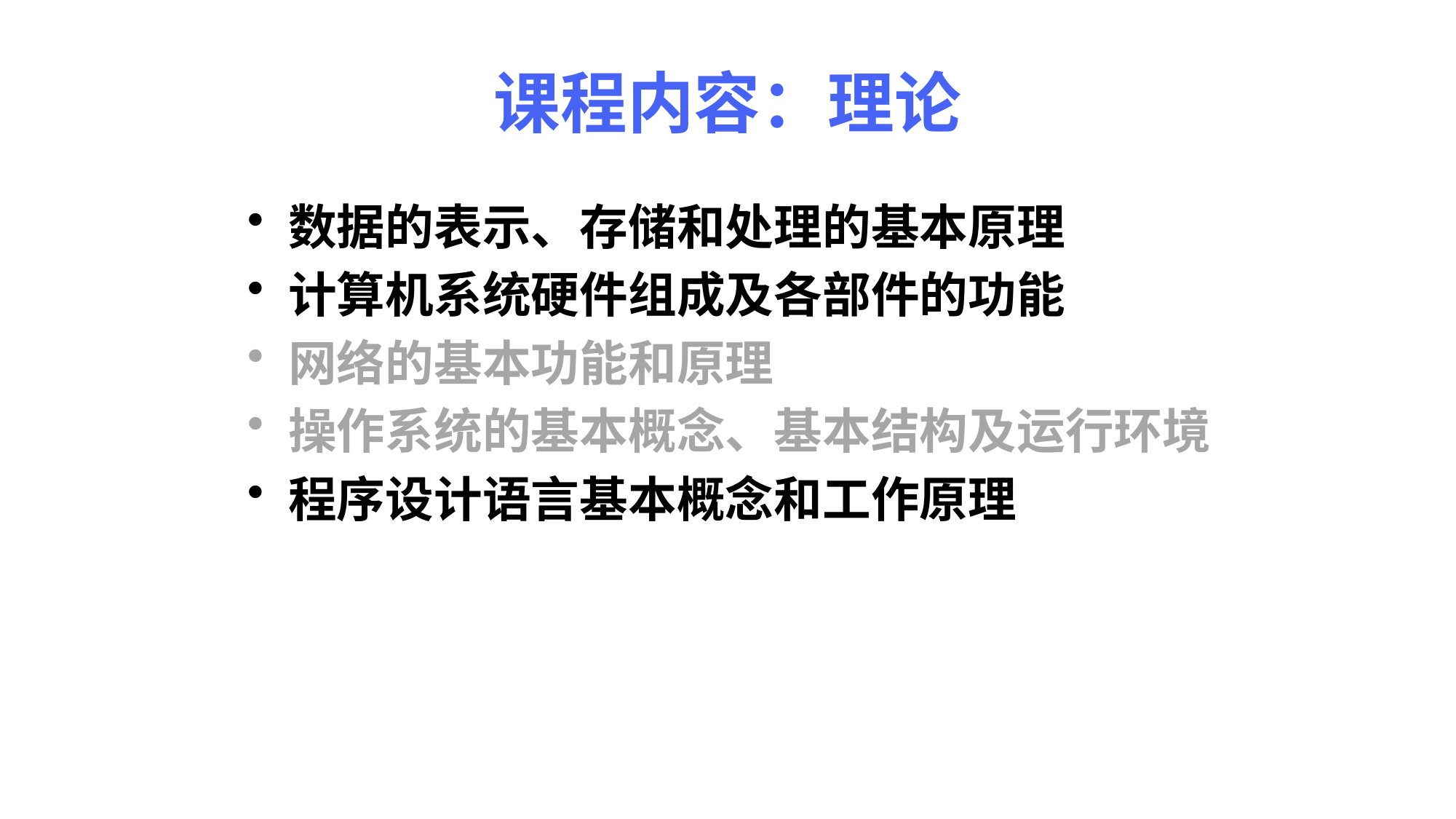

# 课程内容：理论
数据的表示、存储和处理的基本原理
计算机系统硬件组成及各部件的功能
网络的基本功能和原理
操作系统的基本概念、基本结构及运行环境
程序设计语言基本概念和工作原理